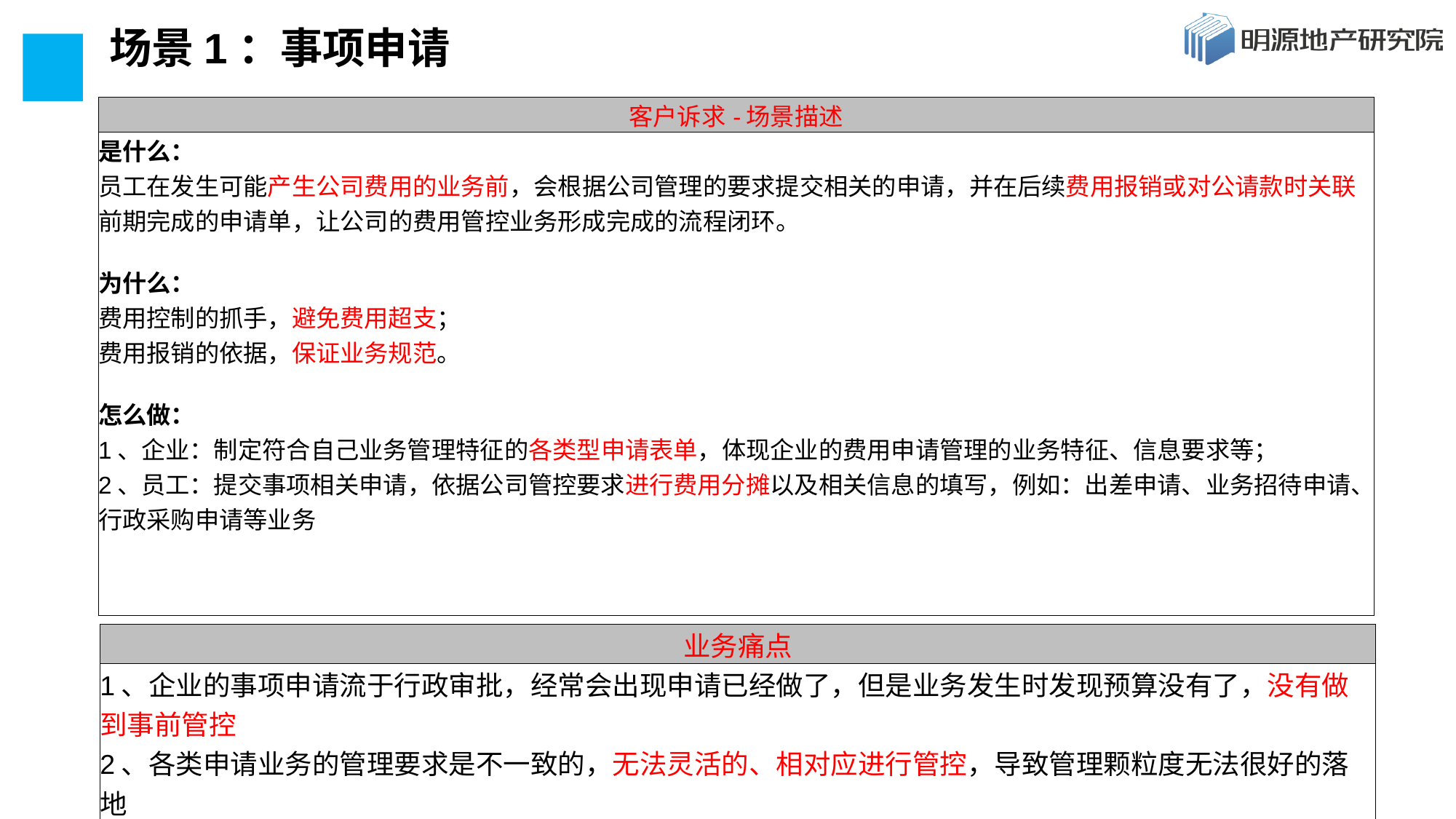

# 场景1：事项申请
| 客户诉求-场景描述 |
| --- |
| 是什么： 员工在发生可能产生公司费用的业务前，会根据公司管理的要求提交相关的申请，并在后续费用报销或对公请款时关联前期完成的申请单，让公司的费用管控业务形成完成的流程闭环。 为什么： 费用控制的抓手，避免费用超支； 费用报销的依据，保证业务规范。 怎么做： 1、企业：制定符合自己业务管理特征的各类型申请表单，体现企业的费用申请管理的业务特征、信息要求等； 2、员工：提交事项相关申请，依据公司管控要求进行费用分摊以及相关信息的填写，例如：出差申请、业务招待申请、行政采购申请等业务 |
| 业务痛点 |
| --- |
| 1、企业的事项申请流于行政审批，经常会出现申请已经做了，但是业务发生时发现预算没有了，没有做到事前管控 2、各类申请业务的管理要求是不一致的，无法灵活的、相对应进行管控，导致管理颗粒度无法很好的落地 |